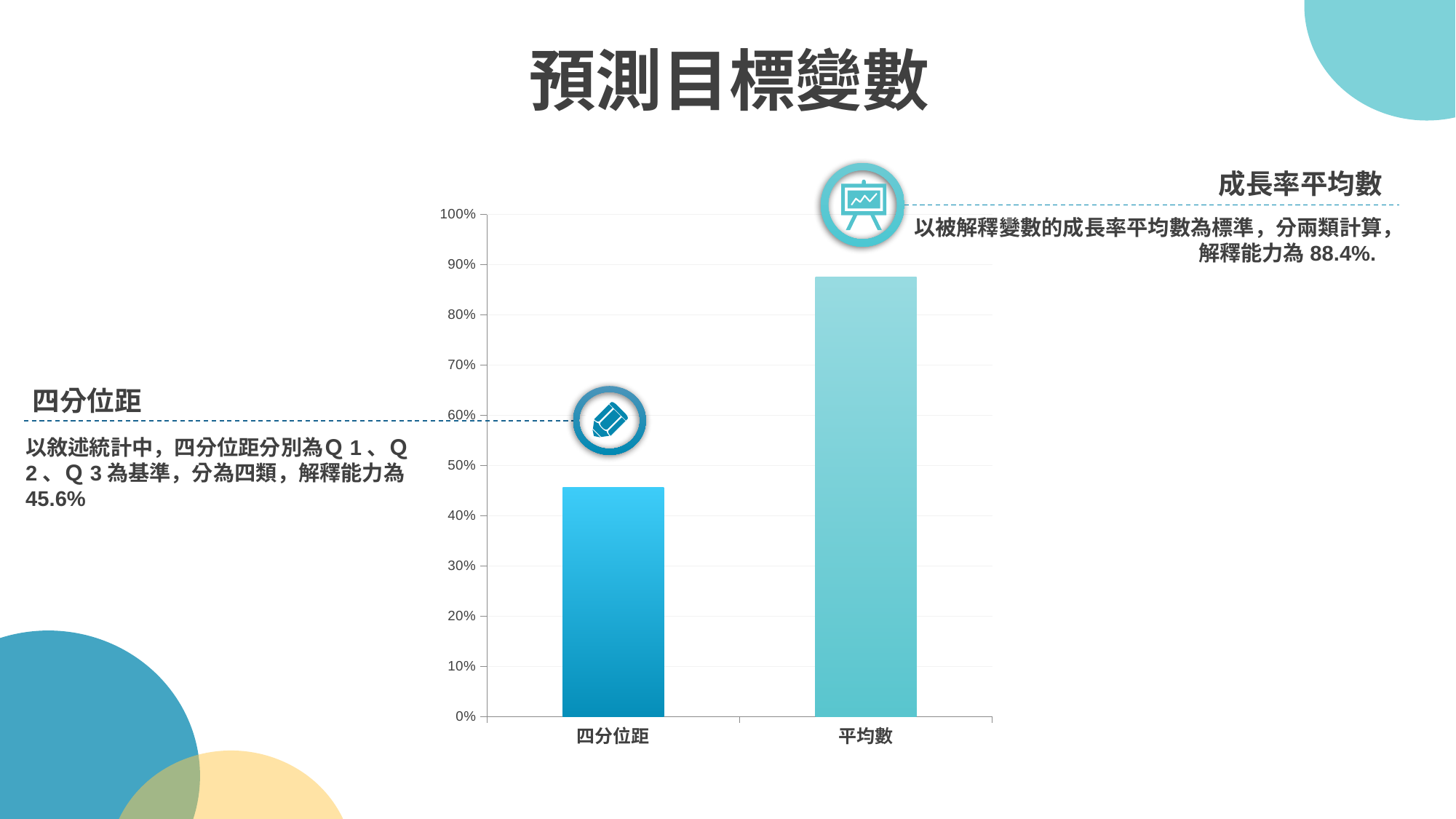

預測目標變數
成長率平均數
以被解釋變數的成長率平均數為標準，分兩類計算，解釋能力為88.4%.

### Chart

| Category | Series 1 | Series 2 |
|---|---|---|
| 四分位距 | 45.6 | 54.4 |
| 平均數 | 88.4 | 12.6 |
四分位距

以敘述統計中，四分位距分別為Ｑ1、Ｑ2、Ｑ3為基準，分為四類，解釋能力為45.6%